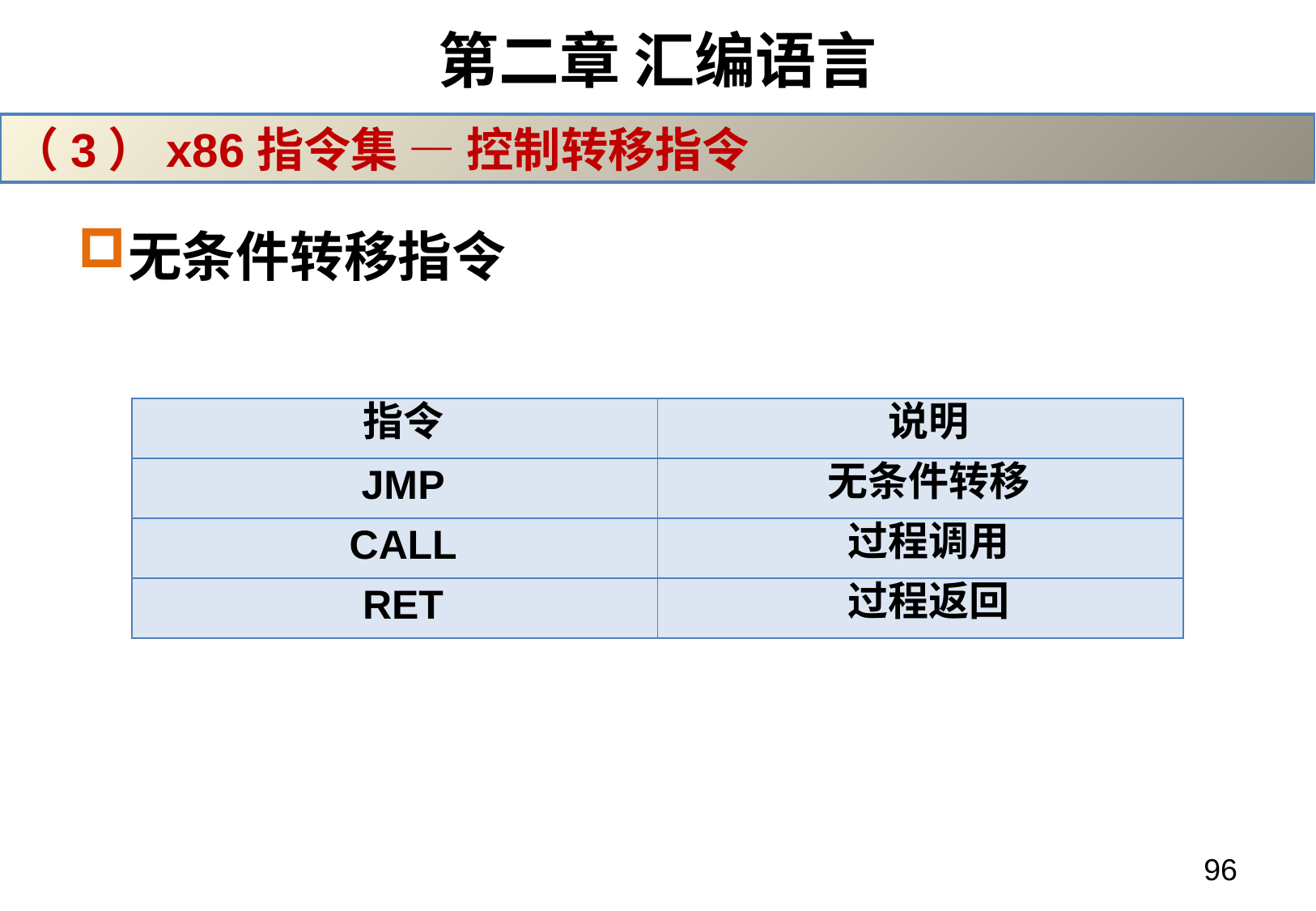

# 第二章 汇编语言
（3）x86指令集 — 控制转移指令
无条件转移指令
| 指令 | 说明 |
| --- | --- |
| JMP | 无条件转移 |
| CALL | 过程调用 |
| RET | 过程返回 |
96